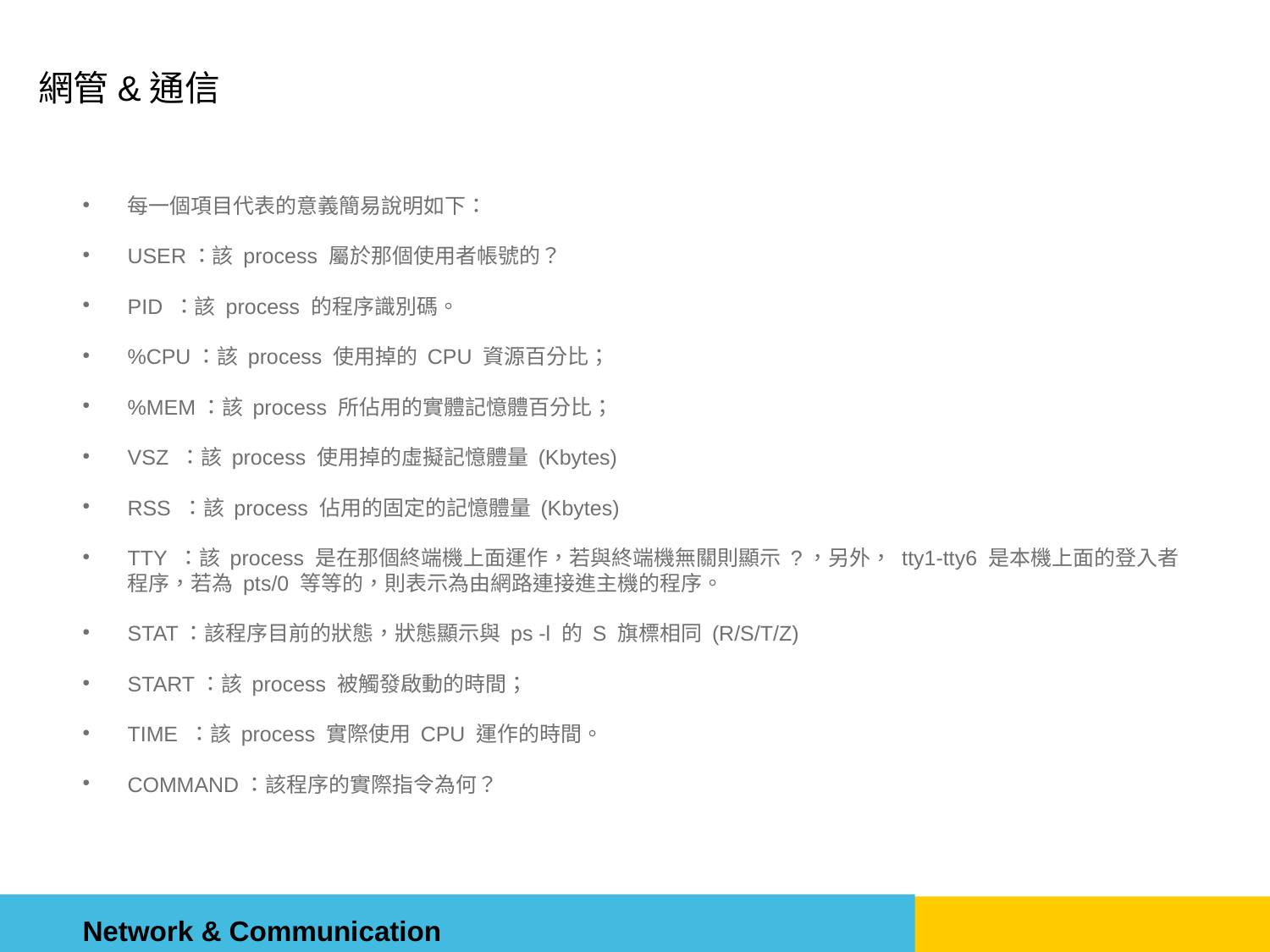

每一個項目代表的意義簡易說明如下：
USER：該 process 屬於那個使用者帳號的？
PID ：該 process 的程序識別碼。
%CPU：該 process 使用掉的 CPU 資源百分比；
%MEM：該 process 所佔用的實體記憶體百分比；
VSZ ：該 process 使用掉的虛擬記憶體量 (Kbytes)
RSS ：該 process 佔用的固定的記憶體量 (Kbytes)
TTY ：該 process 是在那個終端機上面運作，若與終端機無關則顯示 ?，另外， tty1-tty6 是本機上面的登入者程序，若為 pts/0 等等的，則表示為由網路連接進主機的程序。
STAT：該程序目前的狀態，狀態顯示與 ps -l 的 S 旗標相同 (R/S/T/Z)
START：該 process 被觸發啟動的時間；
TIME ：該 process 實際使用 CPU 運作的時間。
COMMAND：該程序的實際指令為何？